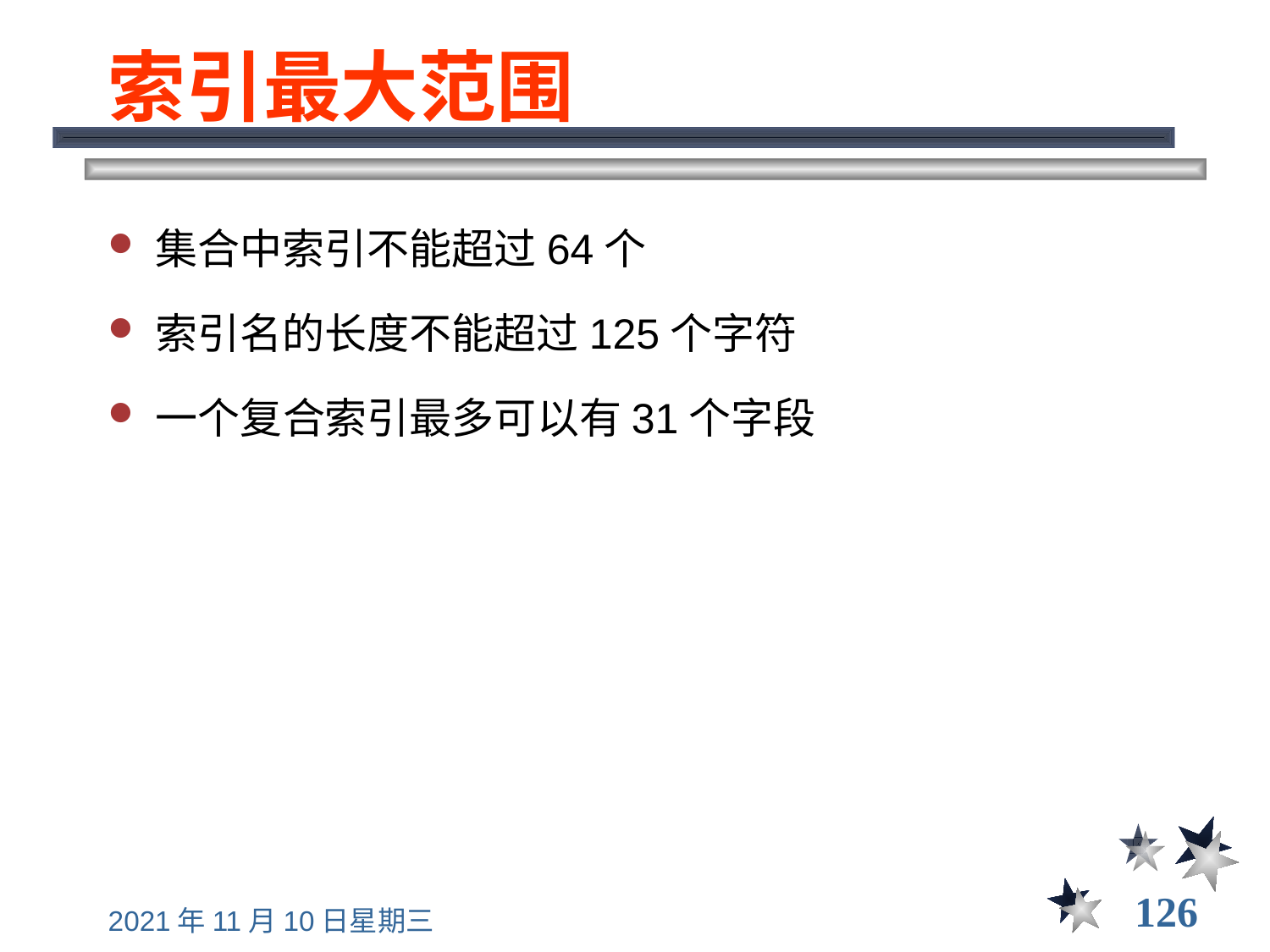

# 索引最大范围
集合中索引不能超过64个
索引名的长度不能超过125个字符
一个复合索引最多可以有31个字段

126
2021年11月10日星期三
大数据管理----前言